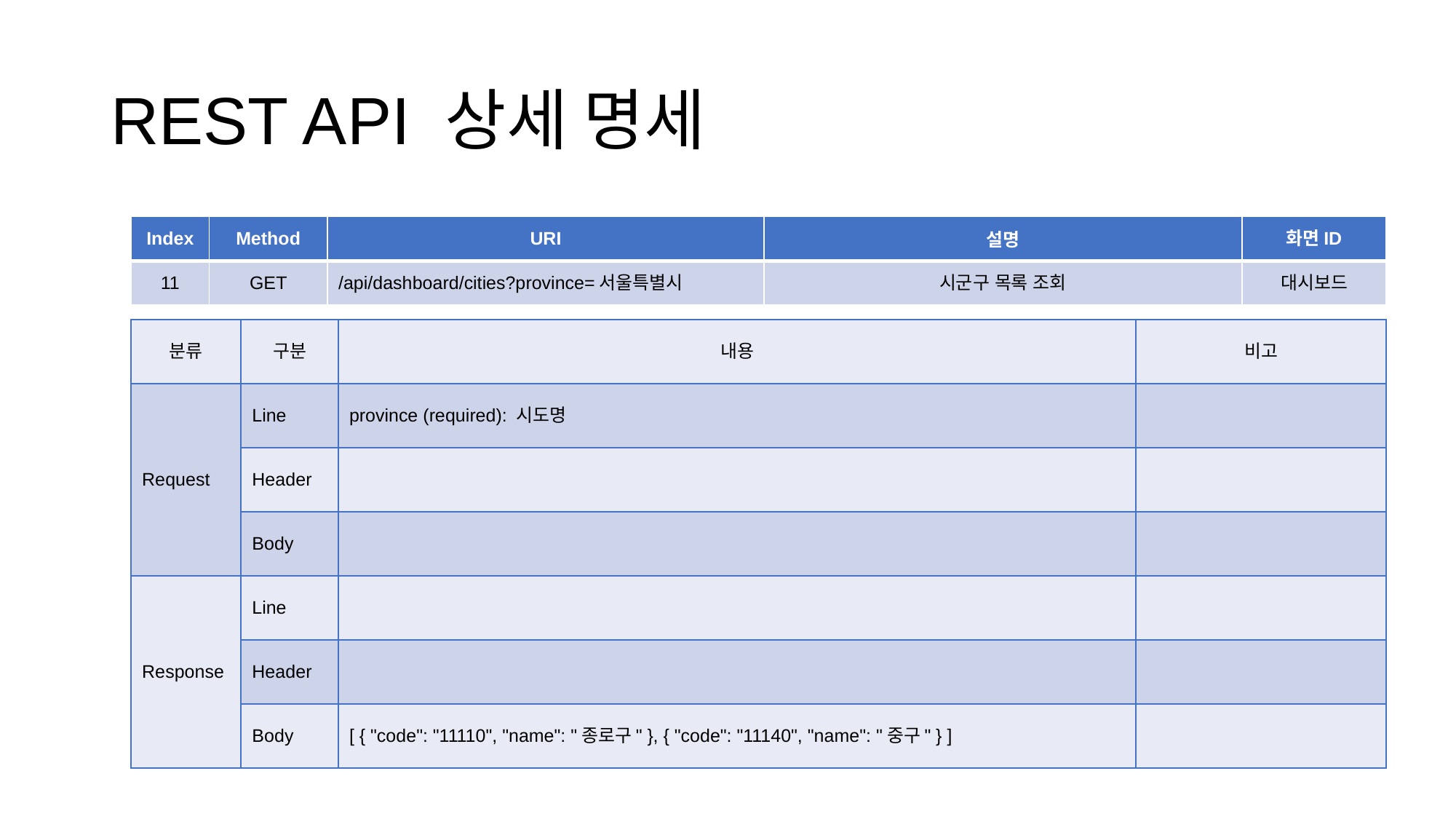

# REST API 상세 명세
| Index | Method | URI | 설명 | 화면ID |
| --- | --- | --- | --- | --- |
| 11 | GET | /api/dashboard/cities?province=서울특별시 | 시군구 목록 조회 | 대시보드 |
| 분류 | 구분 | 내용 | 비고 |
| --- | --- | --- | --- |
| Request | Line | province (required): 시도명 |  |
|  | Header |  |  |
|  | Body |  |  |
| Response | Line |  |  |
|  | Header |  |  |
|  | Body | [ { "code": "11110", "name": "종로구" }, { "code": "11140", "name": "중구" } ] |  |